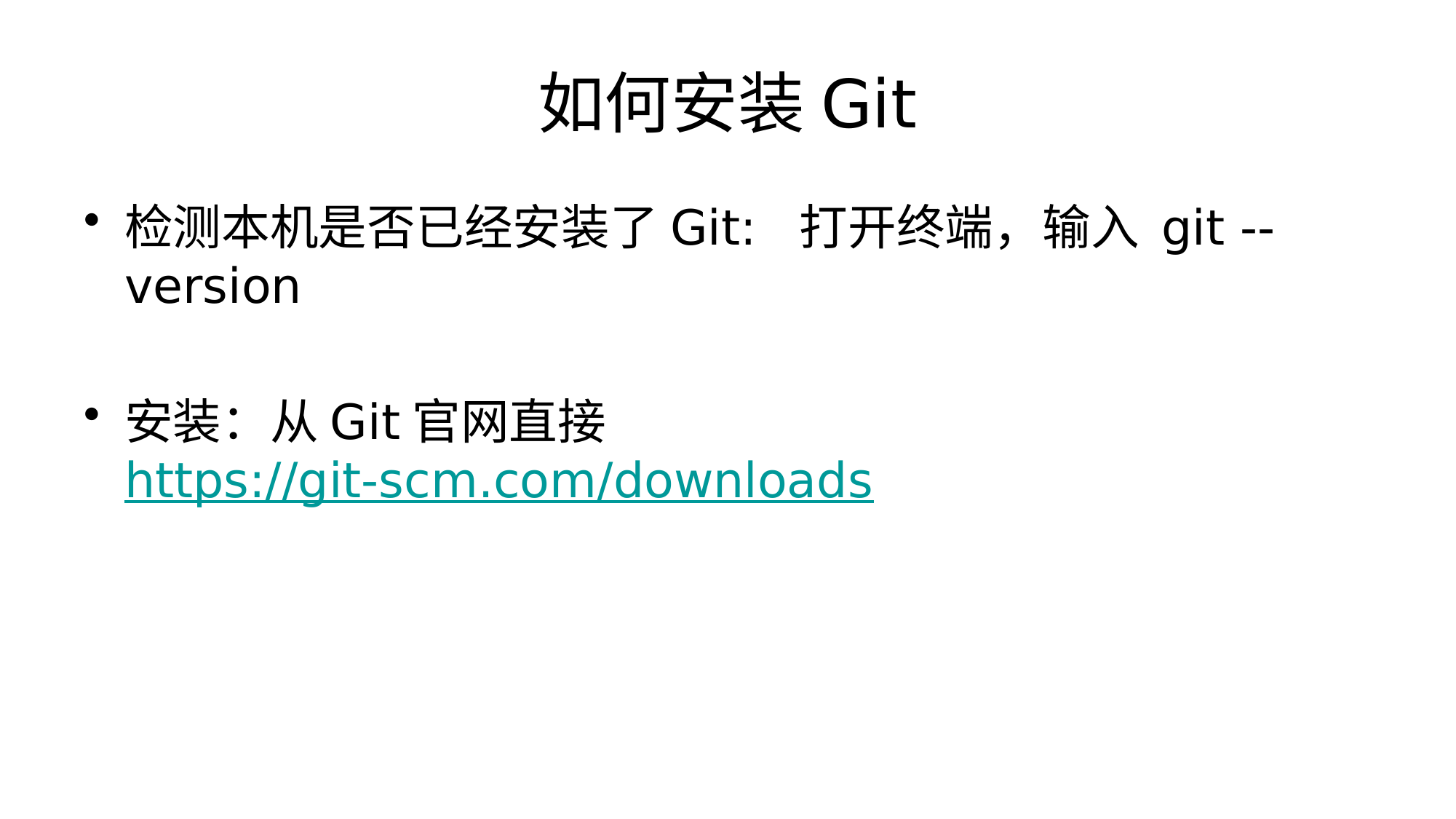

# 如何安装Git
检测本机是否已经安装了Git:  打开终端，输入 git --version

安装：从Git官网直接 https://git-scm.com/downloads